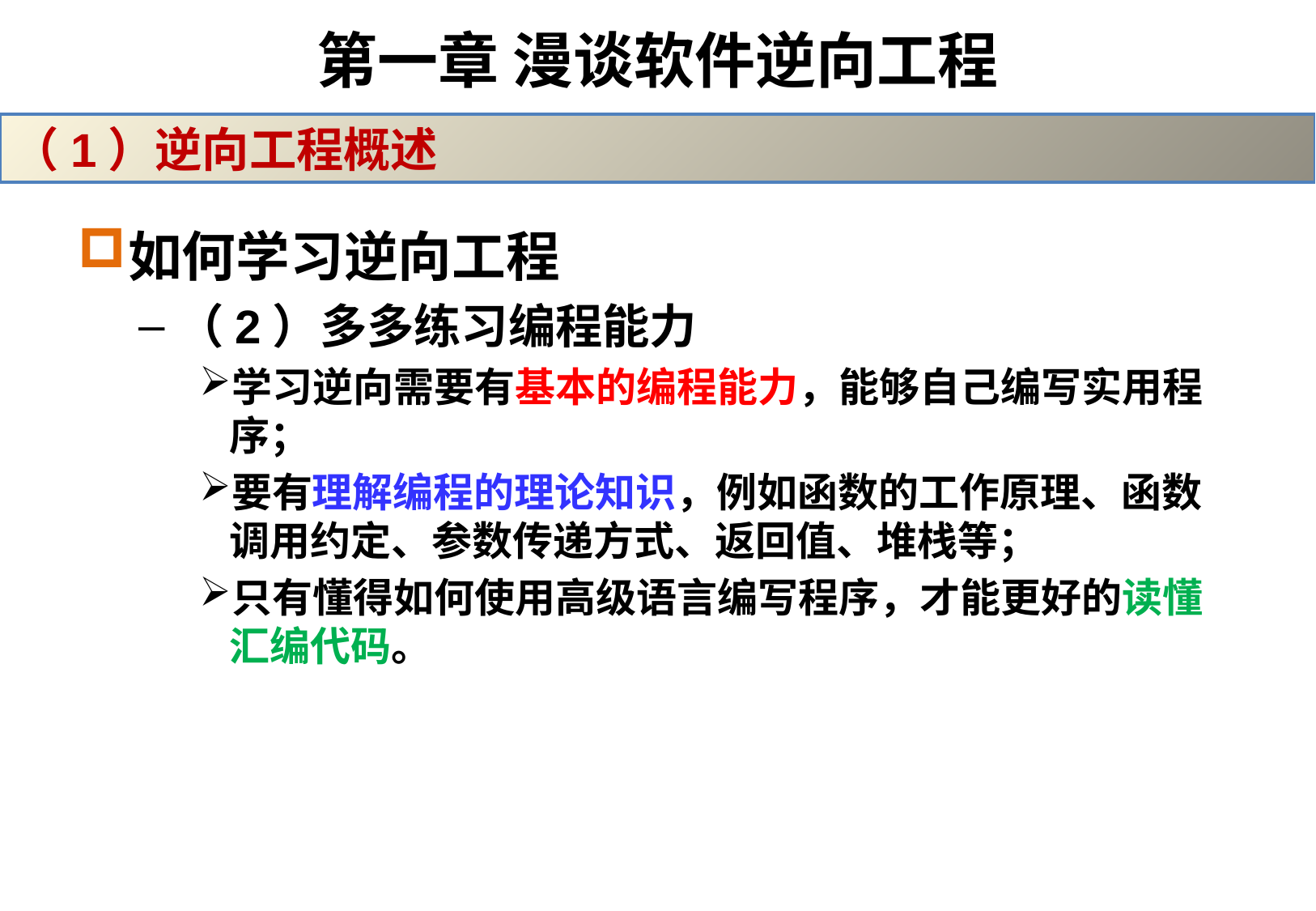

# 第一章 漫谈软件逆向工程
（1）逆向工程概述
如何学习逆向工程
（2）多多练习编程能力
学习逆向需要有基本的编程能力，能够自己编写实用程序；
要有理解编程的理论知识，例如函数的工作原理、函数调用约定、参数传递方式、返回值、堆栈等；
只有懂得如何使用高级语言编写程序，才能更好的读懂汇编代码。